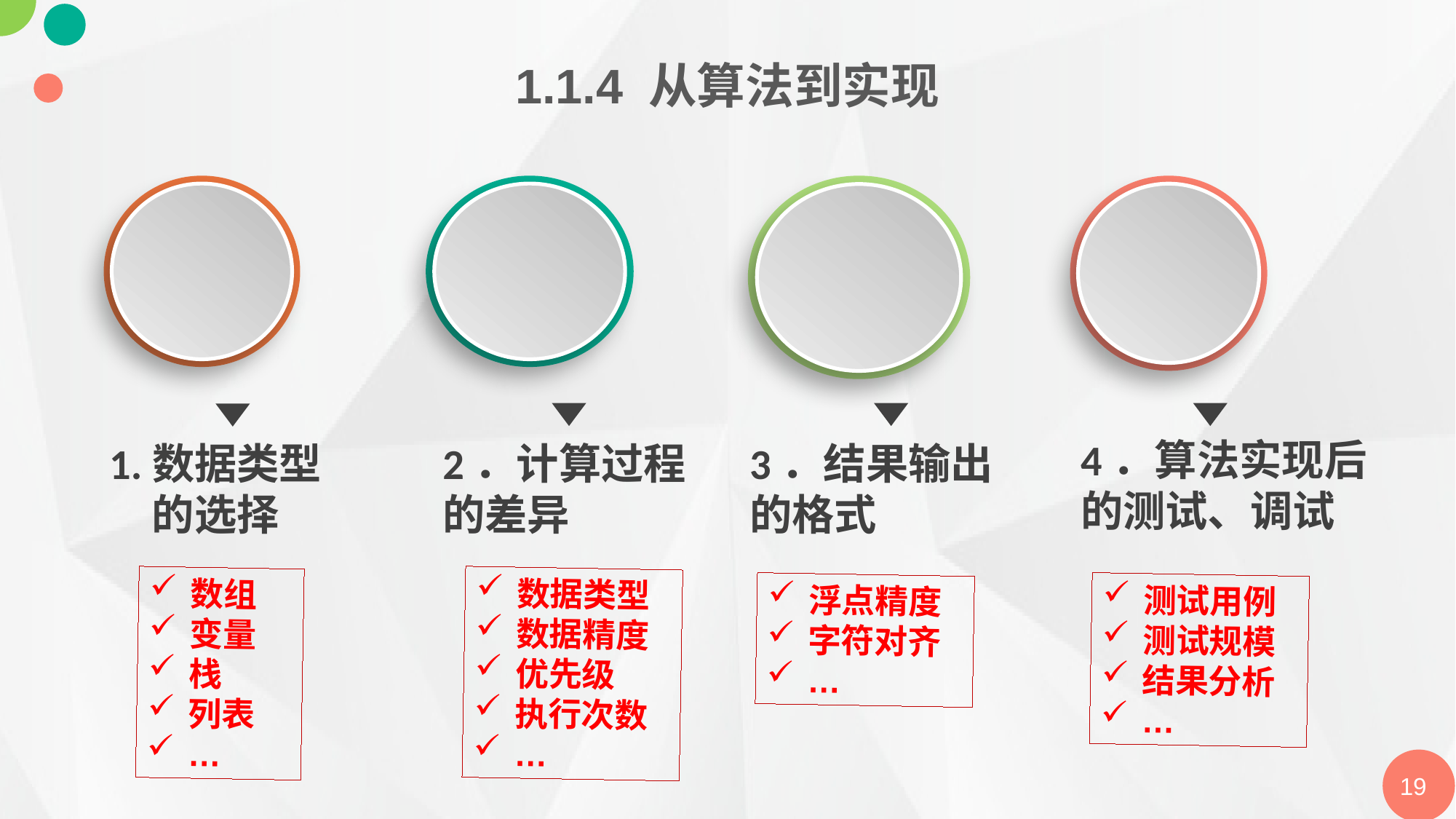

1.1.4 从算法到实现

4．算法实现后的测试、调试
3．结果输出的格式
1.数据类型的选择
2．计算过程的差异
数组
变量
栈
列表
…
数据类型
数据精度
优先级
执行次数
…
测试用例
测试规模
结果分析
…
浮点精度
字符对齐
…